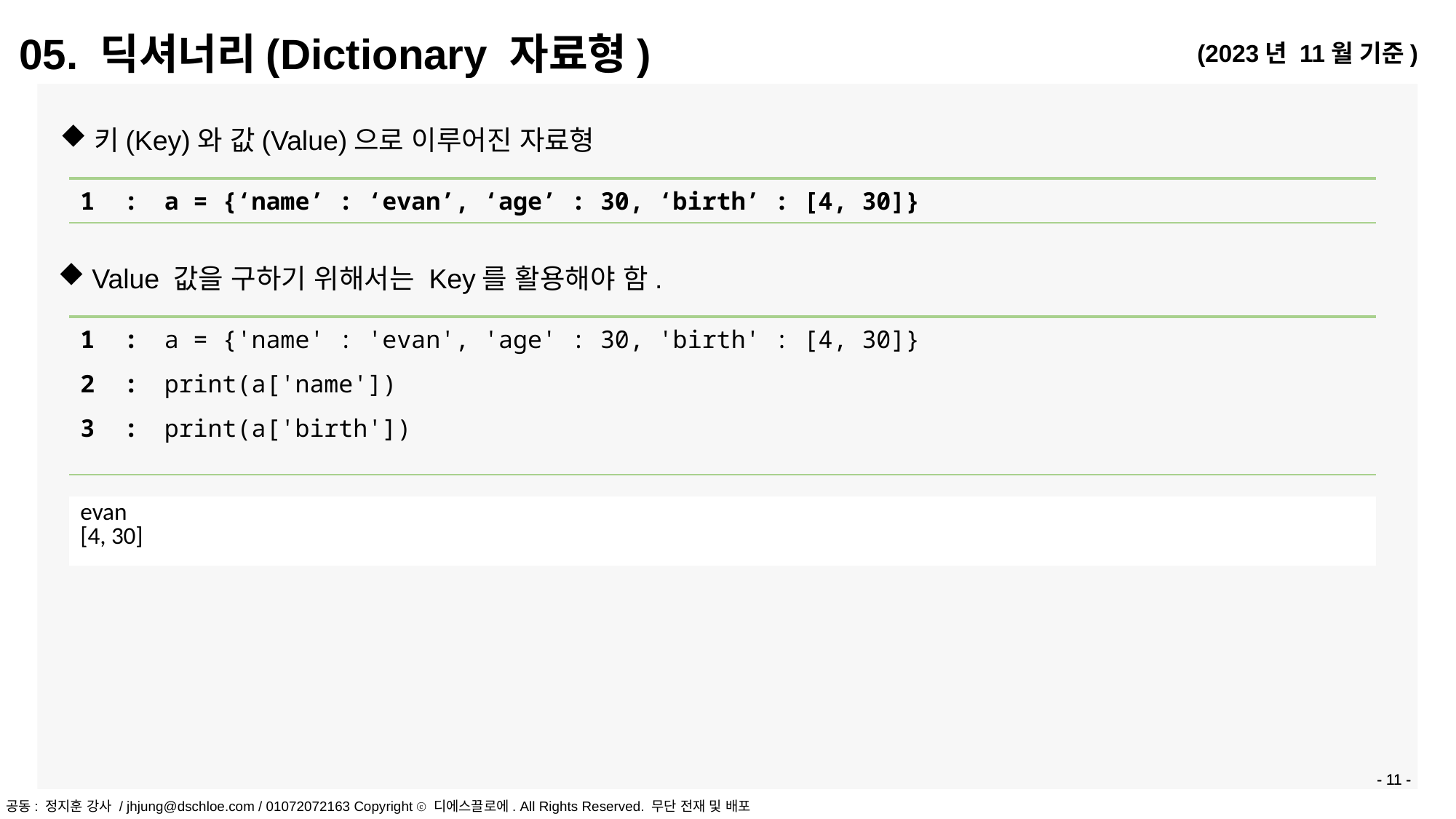

05. 딕셔너리(Dictionary 자료형)
키(Key)와 값(Value)으로 이루어진 자료형
| 1 : | a = {‘name’ : ‘evan’, ‘age’ : 30, ‘birth’ : [4, 30]} |
| --- | --- |
Value 값을 구하기 위해서는 Key를 활용해야 함.
| 1 : | a = {'name' : 'evan', 'age' : 30, 'birth' : [4, 30]} |
| --- | --- |
| 2 : | print(a['name']) |
| 3 : | print(a['birth']) |
|  |  |
| evan [4, 30] |  |
- 11 -